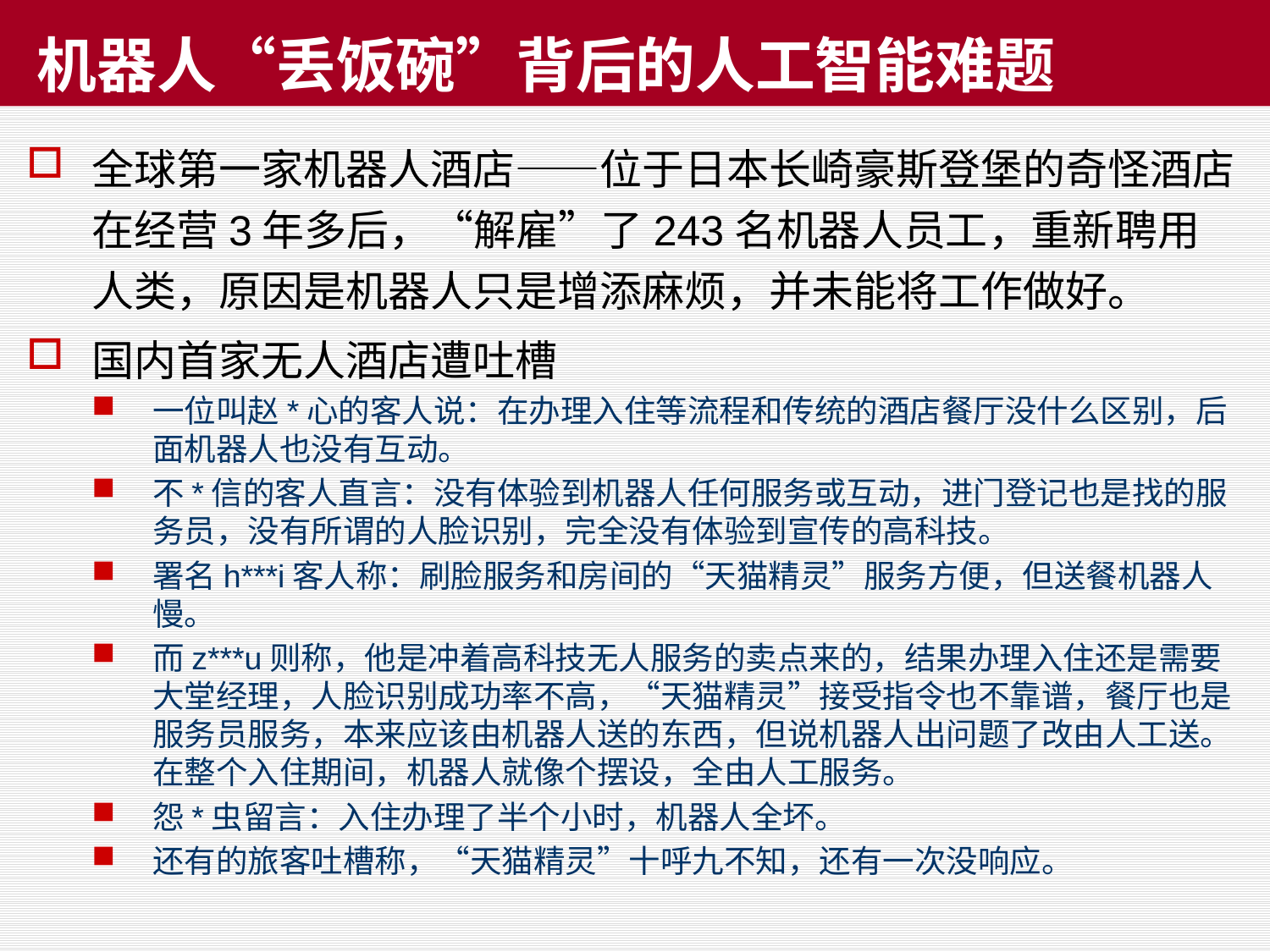

# 机器人“丢饭碗”背后的人工智能难题
全球第一家机器人酒店——位于日本长崎豪斯登堡的奇怪酒店在经营3年多后，“解雇”了243名机器人员工，重新聘用人类，原因是机器人只是增添麻烦，并未能将工作做好。
国内首家无人酒店遭吐槽
一位叫赵*心的客人说：在办理入住等流程和传统的酒店餐厅没什么区别，后面机器人也没有互动。
不*信的客人直言：没有体验到机器人任何服务或互动，进门登记也是找的服务员，没有所谓的人脸识别，完全没有体验到宣传的高科技。
署名h***i客人称：刷脸服务和房间的“天猫精灵”服务方便，但送餐机器人慢。
而z***u则称，他是冲着高科技无人服务的卖点来的，结果办理入住还是需要大堂经理，人脸识别成功率不高，“天猫精灵”接受指令也不靠谱，餐厅也是服务员服务，本来应该由机器人送的东西，但说机器人出问题了改由人工送。在整个入住期间，机器人就像个摆设，全由人工服务。
怨*虫留言：入住办理了半个小时，机器人全坏。
还有的旅客吐槽称，“天猫精灵”十呼九不知，还有一次没响应。